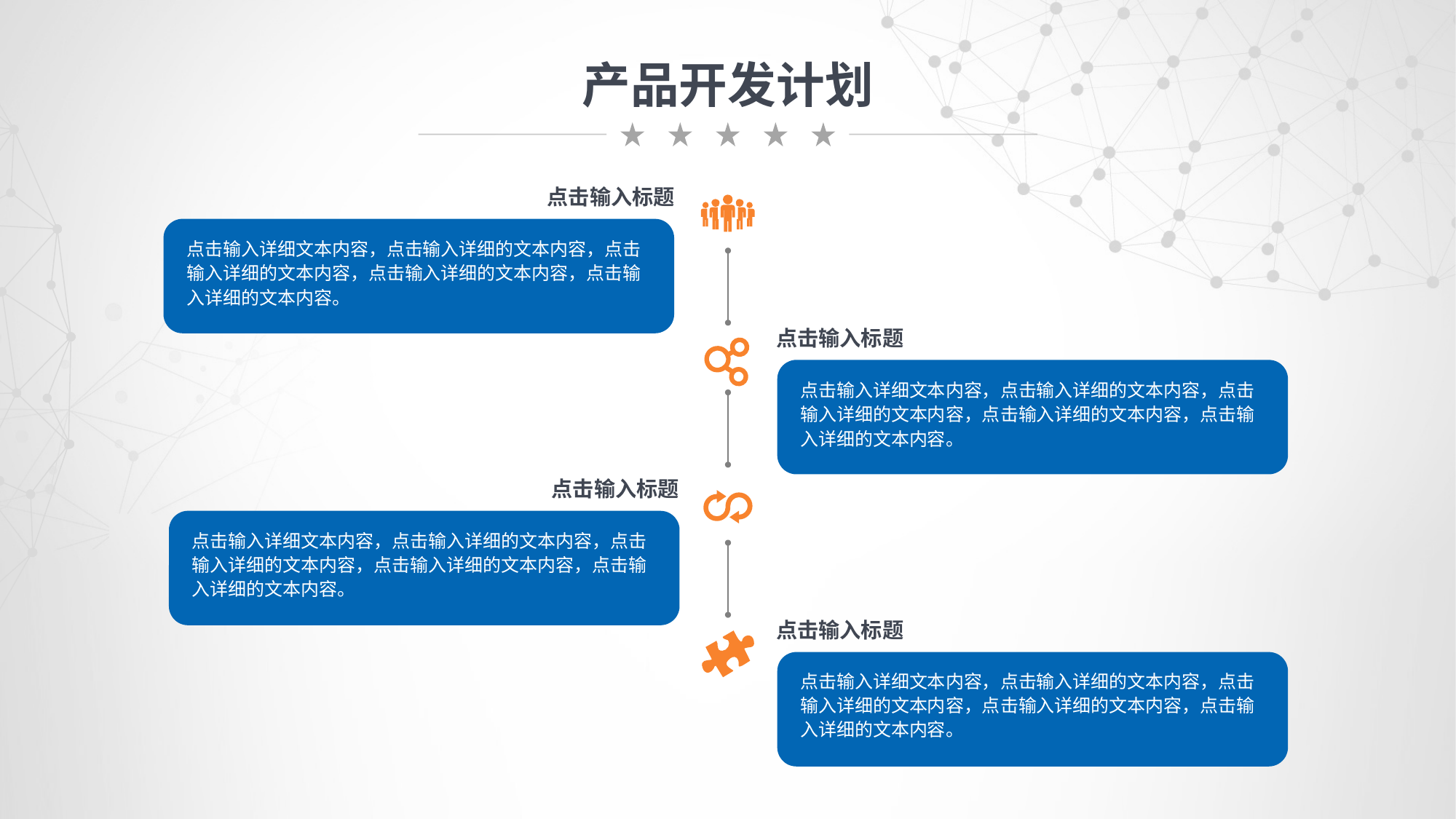

产品开发计划

点击输入标题

点击输入详细文本内容，点击输入详细的文本内容，点击输入详细的文本内容，点击输入详细的文本内容，点击输入详细的文本内容。
点击输入标题

点击输入详细文本内容，点击输入详细的文本内容，点击输入详细的文本内容，点击输入详细的文本内容，点击输入详细的文本内容。
点击输入标题

点击输入详细文本内容，点击输入详细的文本内容，点击输入详细的文本内容，点击输入详细的文本内容，点击输入详细的文本内容。
点击输入标题

点击输入详细文本内容，点击输入详细的文本内容，点击输入详细的文本内容，点击输入详细的文本内容，点击输入详细的文本内容。